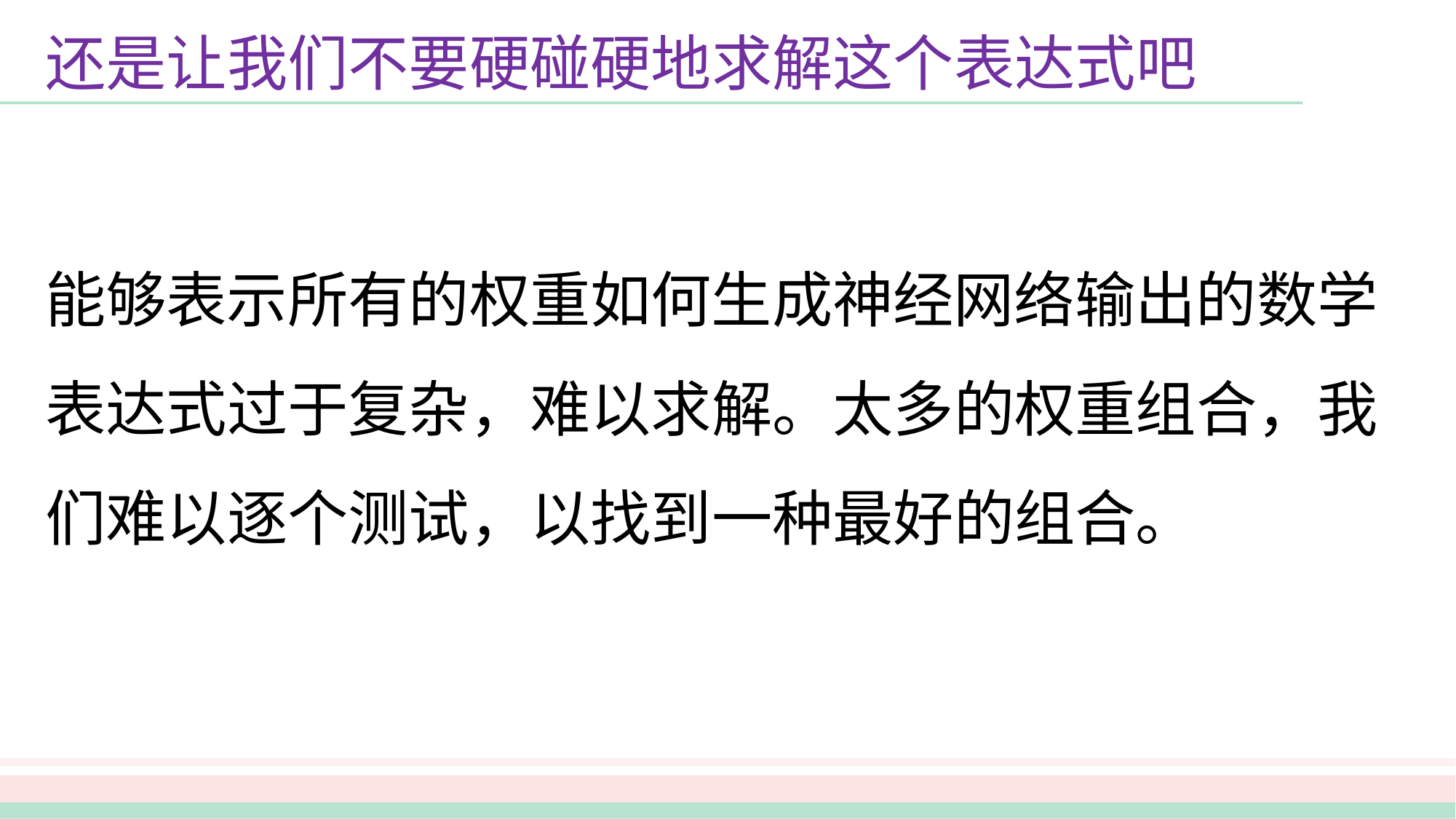

还是让我们不要硬碰硬地求解这个表达式吧
能够表示所有的权重如何生成神经网络输出的数学表达式过于复杂，难以求解。太多的权重组合，我们难以逐个测试，以找到一种最好的组合。